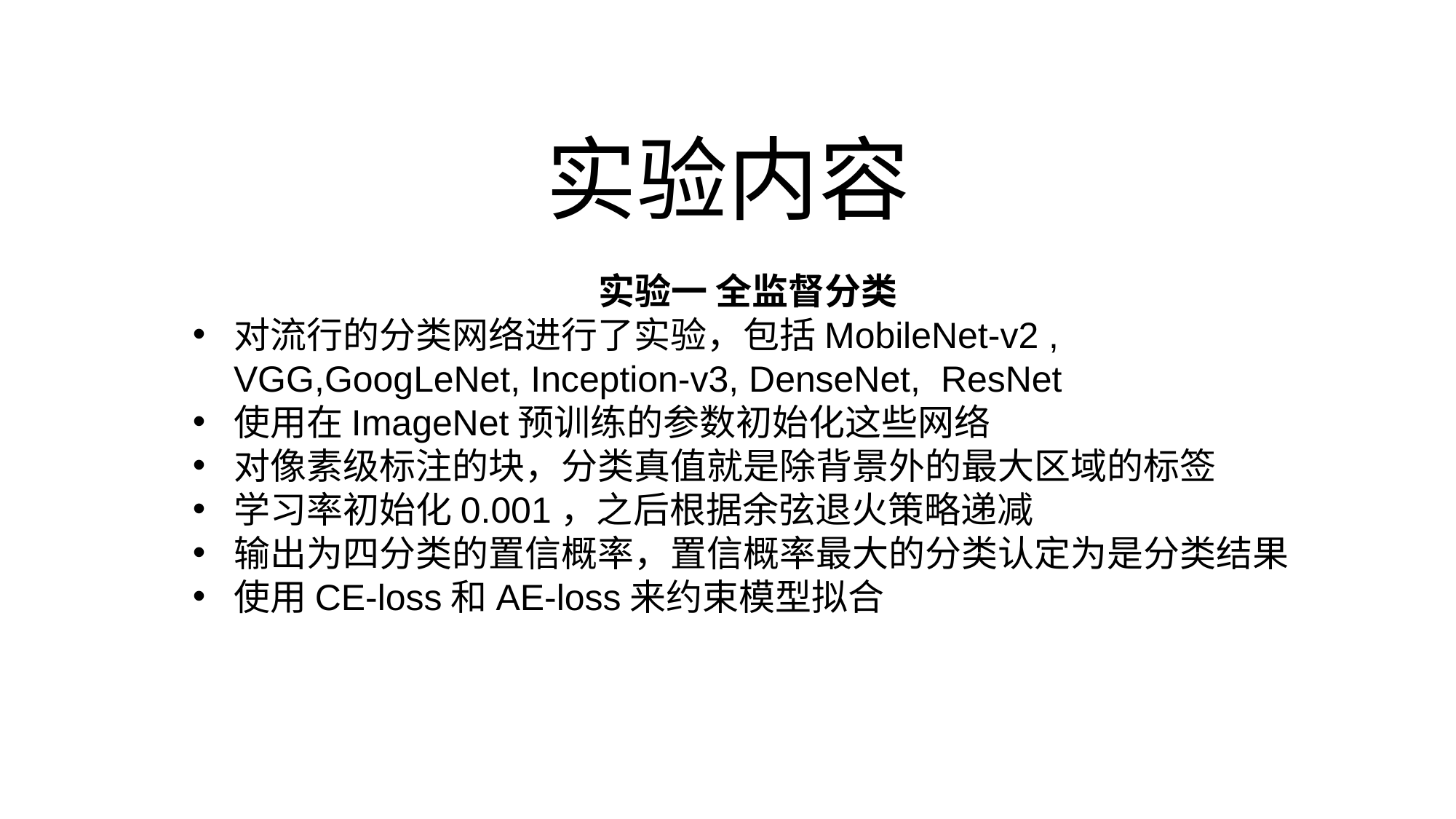

# 实验内容
实验一 全监督分类
对流行的分类网络进行了实验，包括MobileNet-v2 , VGG,GoogLeNet, Inception-v3, DenseNet,  ResNet
使用在ImageNet预训练的参数初始化这些网络
对像素级标注的块，分类真值就是除背景外的最大区域的标签
学习率初始化0.001，之后根据余弦退火策略递减
输出为四分类的置信概率，置信概率最大的分类认定为是分类结果
使用CE-loss和AE-loss来约束模型拟合